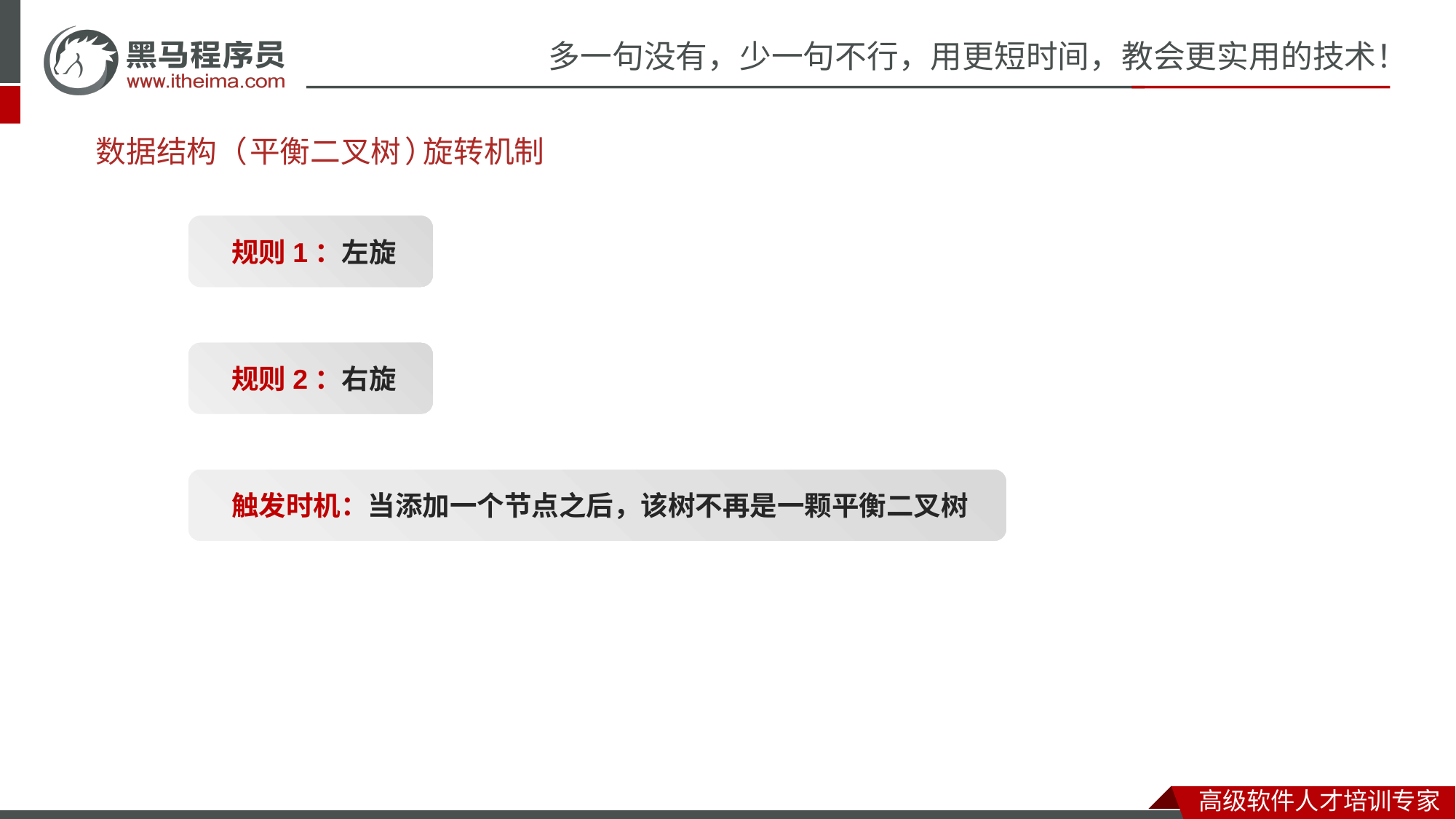

# 数据结构（
平衡
二叉
树
）
旋转机制

规则1：左旋
左旋

规则2：右旋

触发时机：当添加一个节点之后，该树不再是一颗平衡二叉树